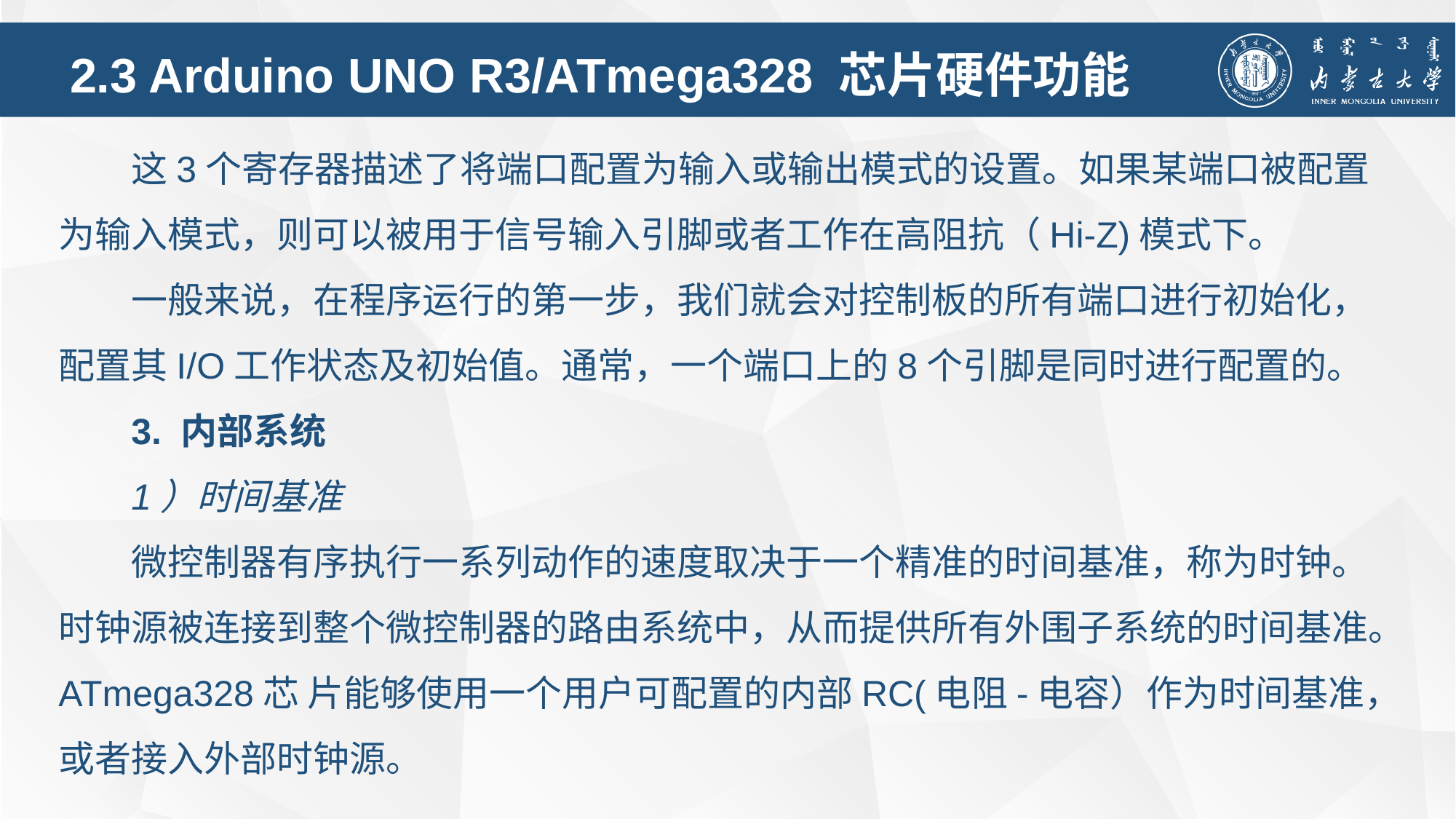

2.3 Arduino UNO R3/ATmega328 芯片硬件功能

这3个寄存器描述了将端口配置为输入或输出模式的设置。如果某端口被配置为输入模式，则可以被用于信号输入引脚或者工作在高阻抗（Hi-Z)模式下。
一般来说，在程序运行的第一步，我们就会对控制板的所有端口进行初始化，配置其I/O工作状态及初始值。通常，一个端口上的8个引脚是同时进行配置的。
3. 内部系统
1）时间基准
微控制器有序执行一系列动作的速度取决于一个精准的时间基准，称为时钟。时钟源被连接到整个微控制器的路由系统中，从而提供所有外围子系统的时间基准。ATmega328芯 片能够使用一个用户可配置的内部RC(电阻-电容）作为时间基准，或者接入外部时钟源。